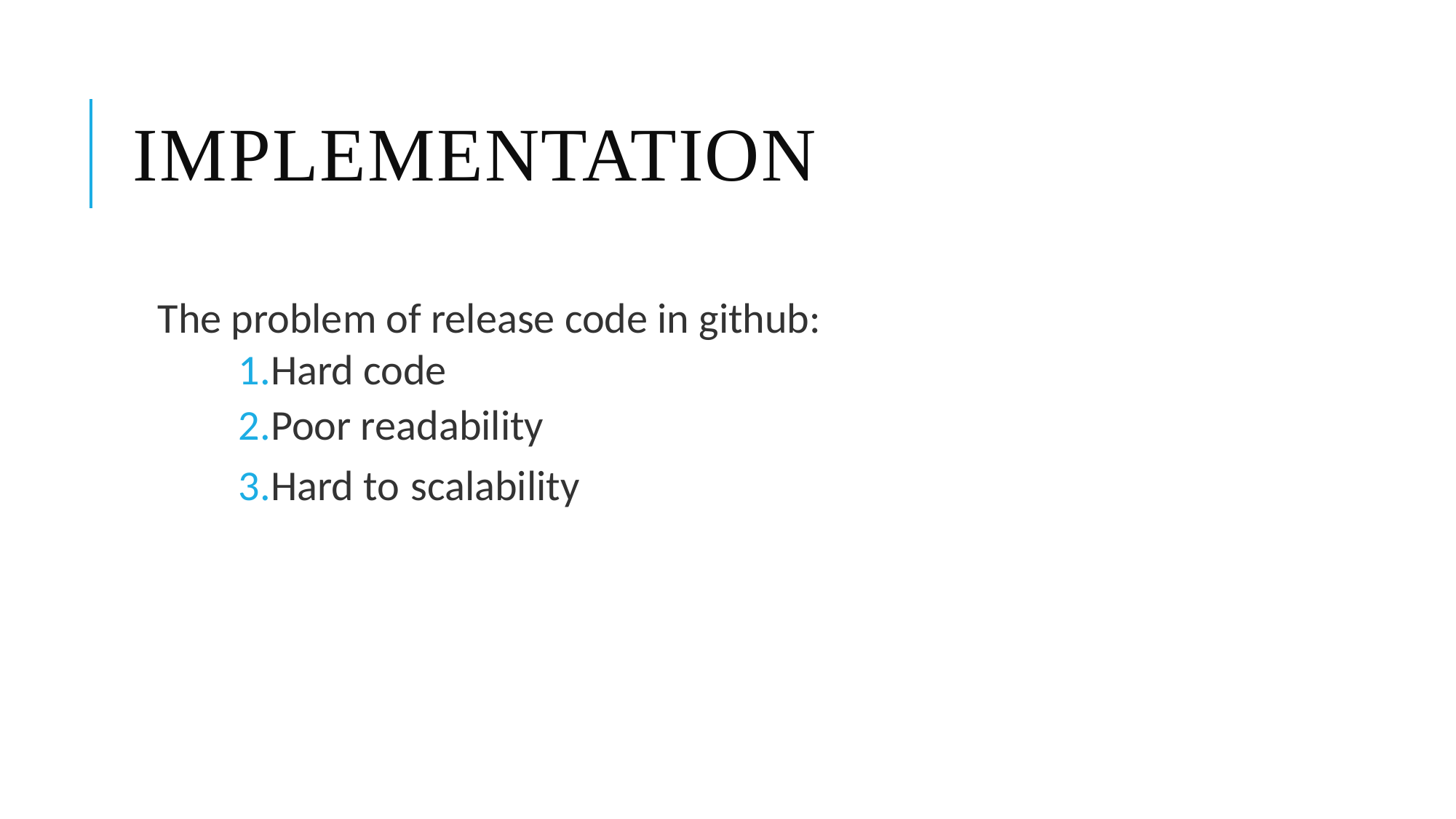

# implementation
The problem of release code in github:言
Hard code
Poor readability
Hard to scalability